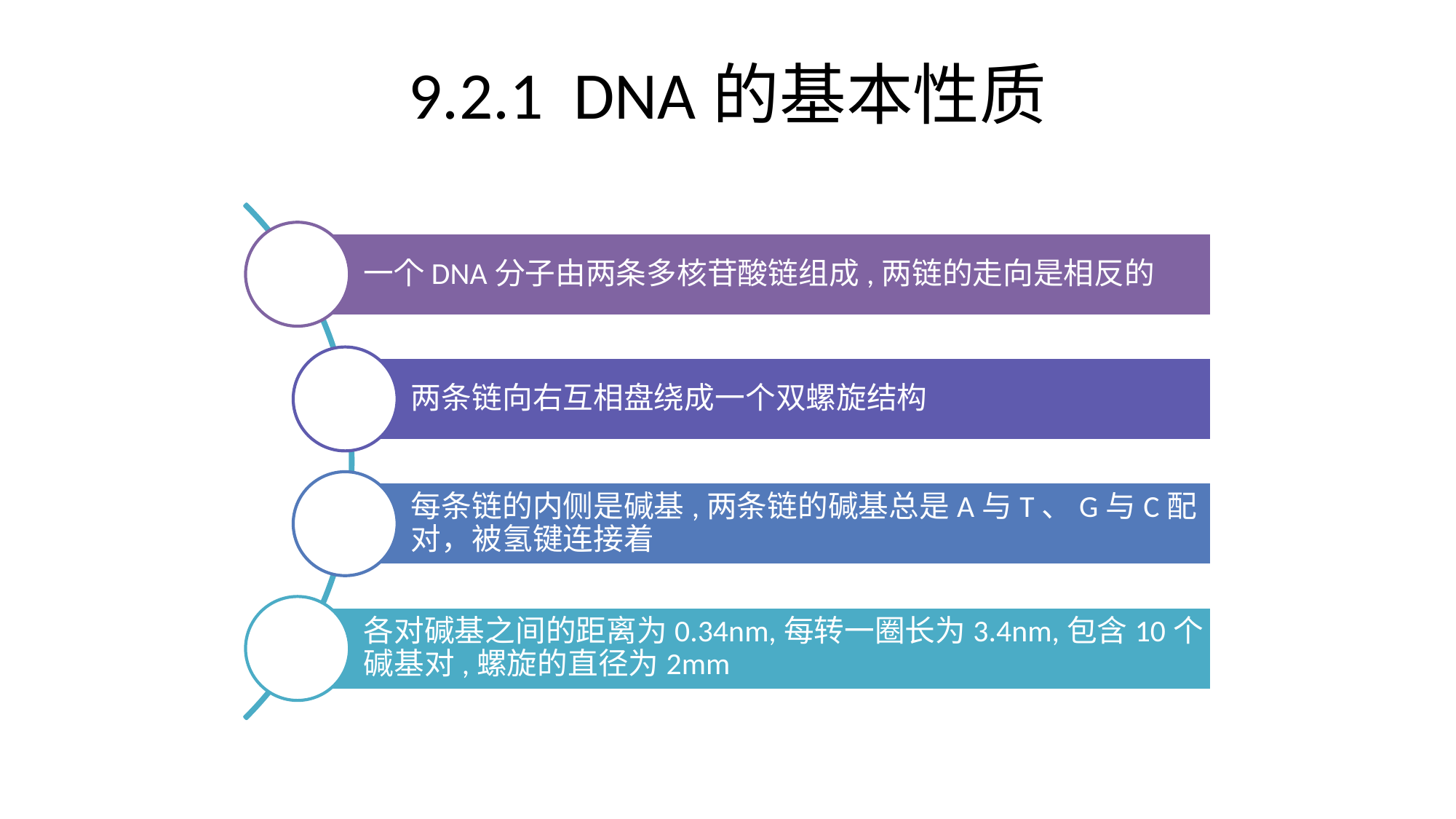

# 9.2.1  DNA的基本性质
一个DNA分子由两条多核苷酸链组成,两链的走向是相反的
两条链向右互相盘绕成一个双螺旋结构
每条链的内侧是碱基,两条链的碱基总是A与T、G与C配对，被氢键连接着
各对碱基之间的距离为0.34nm,每转一圈长为3.4nm,包含10个碱基对,螺旋的直径为2mm